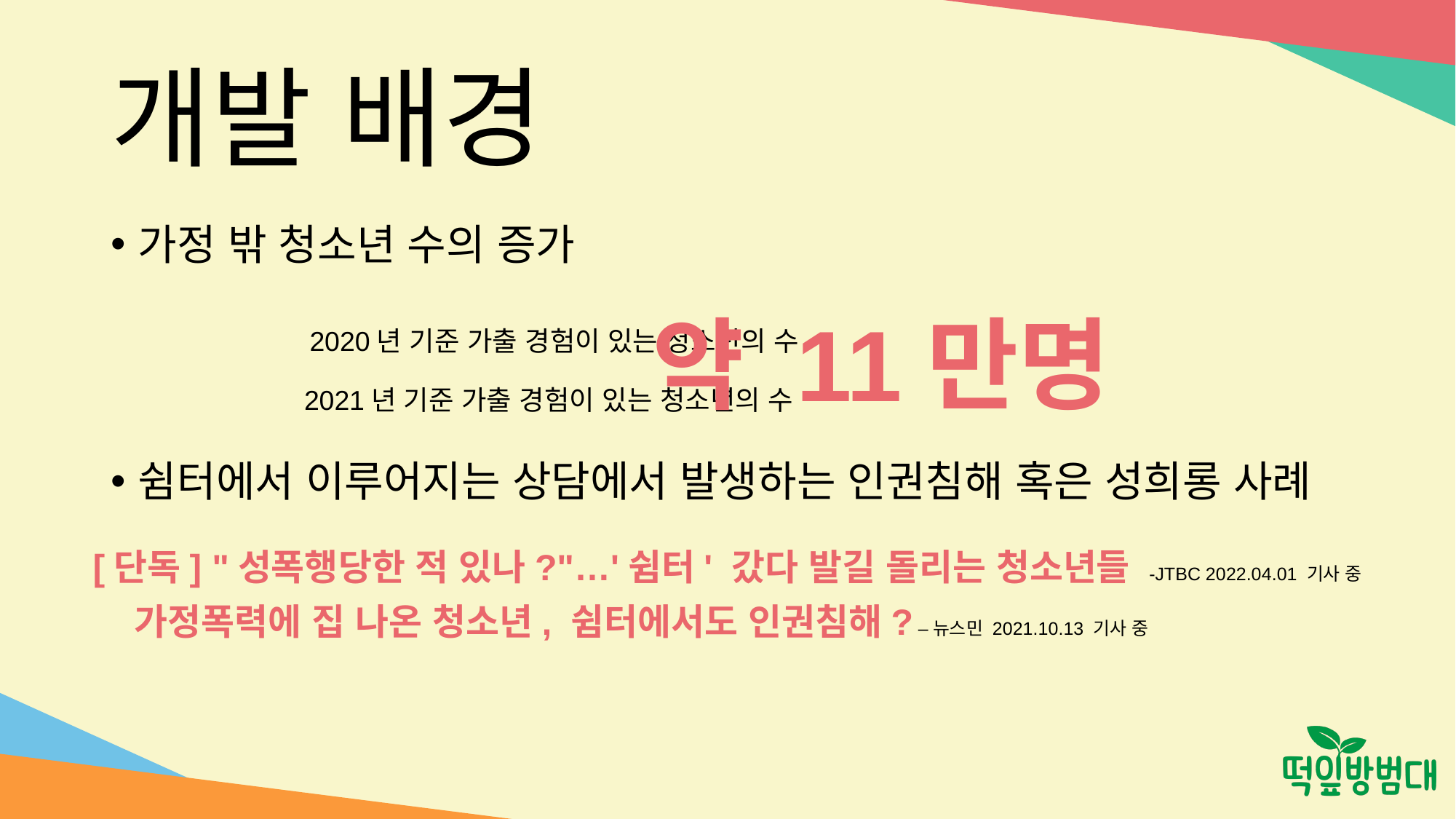

# 개발 배경
가정 밖 청소년 수의 증가
약 11만명
2020년 기준 가출 경험이 있는 청소년의 수
2021년 기준 가출 경험이 있는 청소년의 수
쉼터에서 이루어지는 상담에서 발생하는 인권침해 혹은 성희롱 사례
[단독] "성폭행당한 적 있나?"…'쉼터' 갔다 발길 돌리는 청소년들 -JTBC 2022.04.01 기사 중
가정폭력에 집 나온 청소년, 쉼터에서도 인권침해? –뉴스민 2021.10.13 기사 중